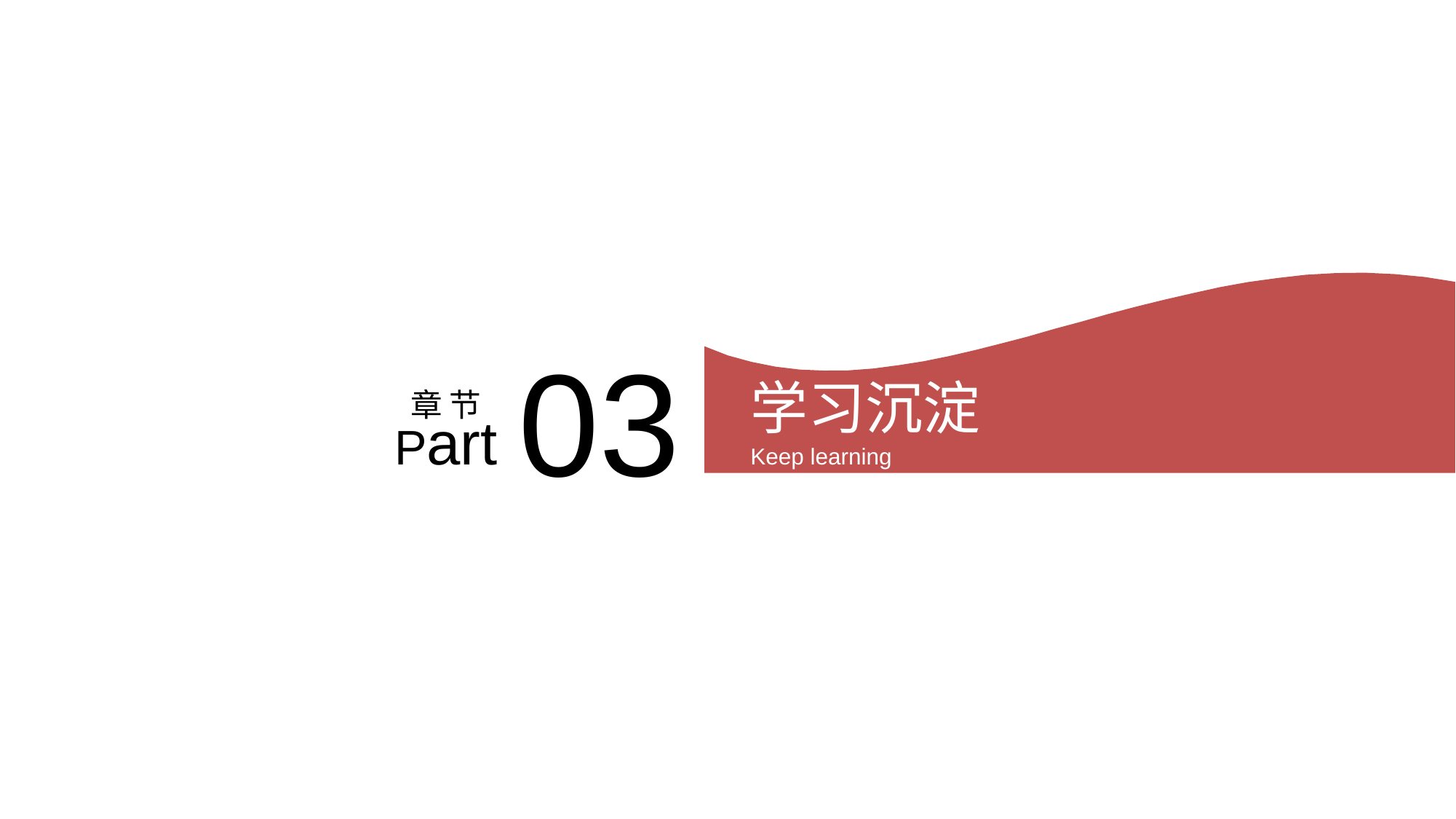

03
学习沉淀
章 节
Part
Keep learning